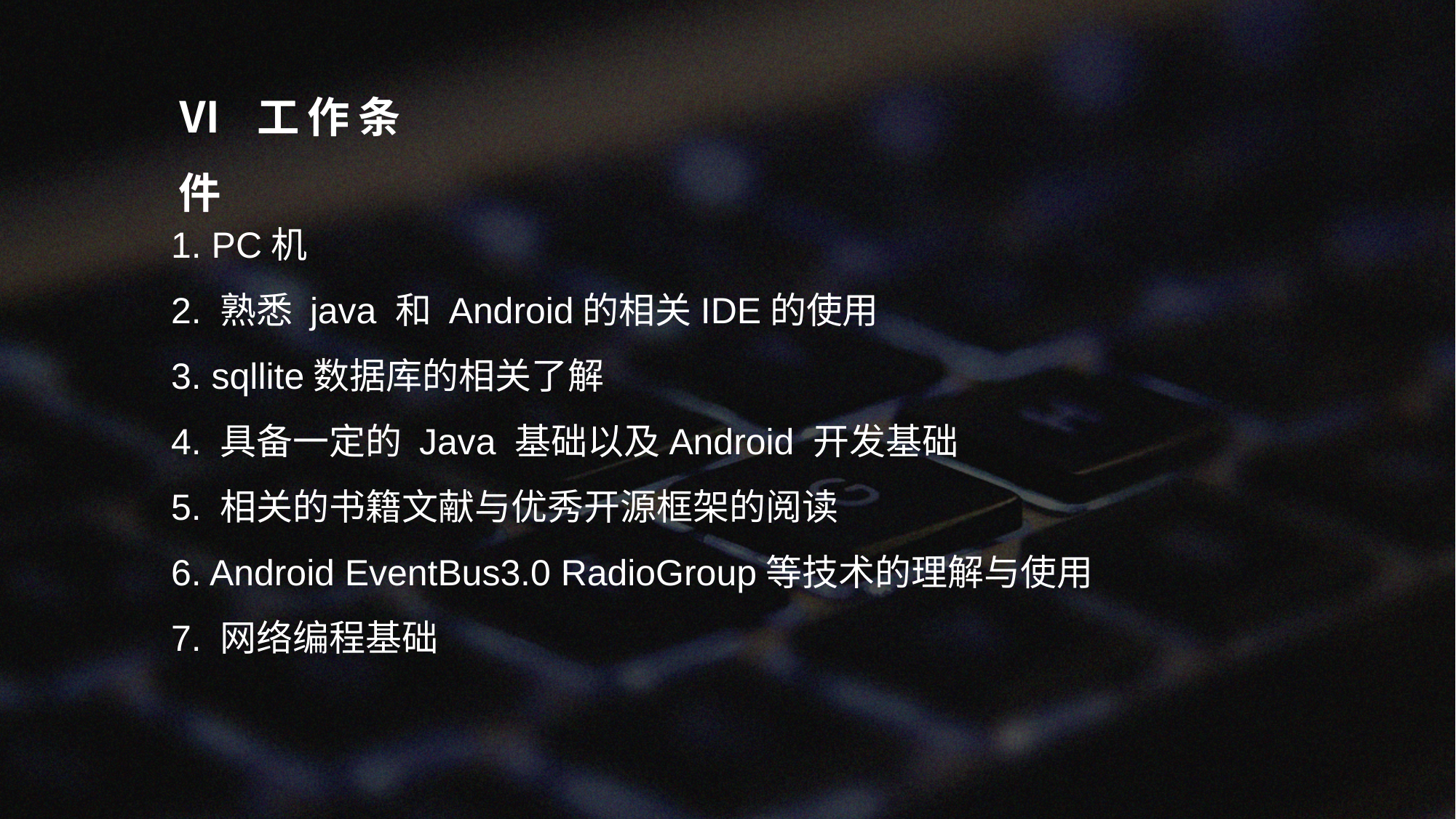

Ⅵ 工作条件
1. PC机
2. 熟悉 java 和 Android的相关IDE的使用
3. sqllite数据库的相关了解
4. 具备一定的 Java 基础以及Android 开发基础
5. 相关的书籍文献与优秀开源框架的阅读
6. Android EventBus3.0 RadioGroup等技术的理解与使用
7. 网络编程基础